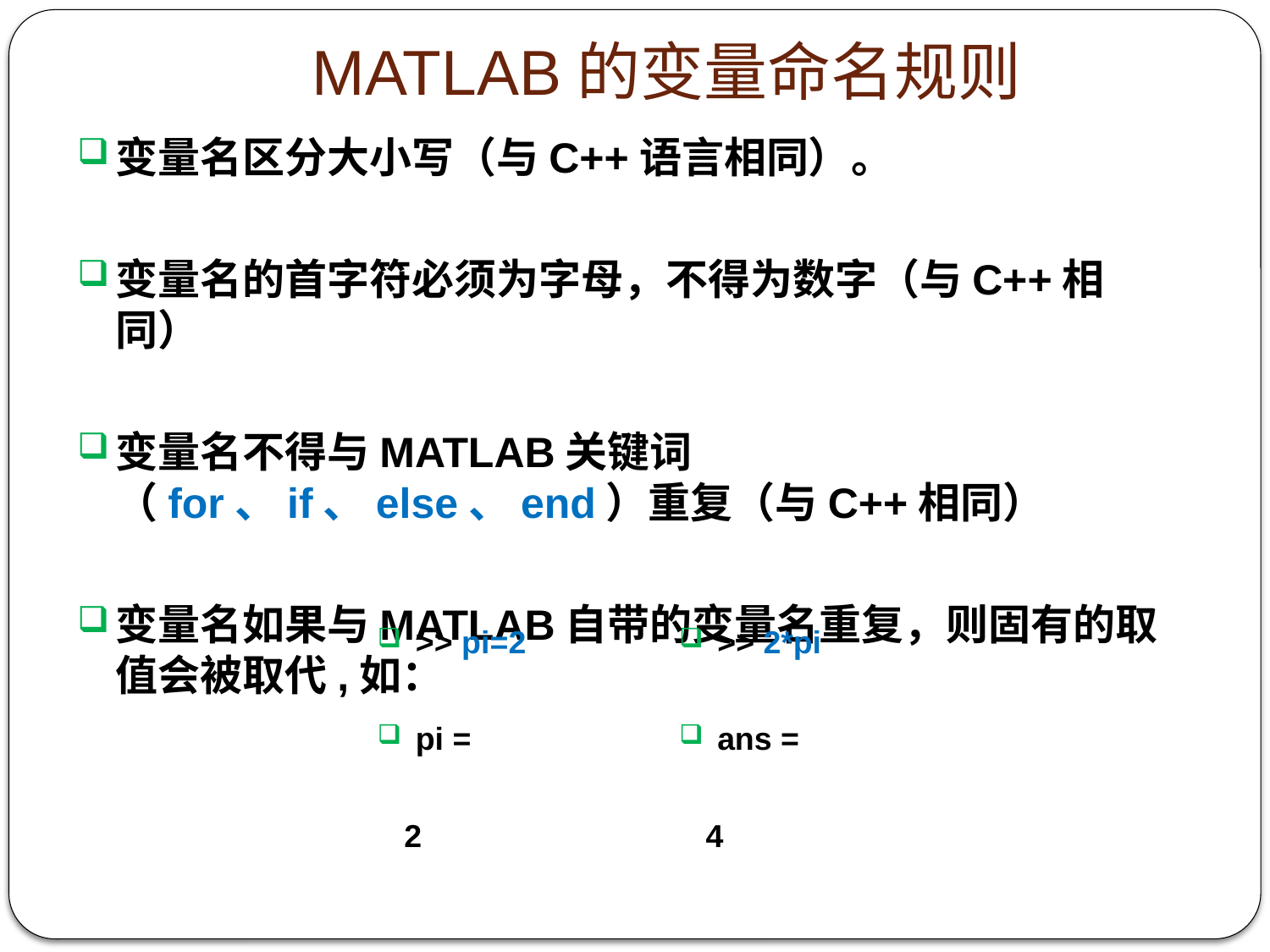

# MATLAB的变量命名规则
变量名区分大小写（与C++语言相同）。

变量名的首字符必须为字母，不得为数字（与C++相同）

变量名不得与MATLAB关键词（for、if、else、end）重复（与C++相同）

变量名如果与MATLAB自带的变量名重复，则固有的取值会被取代,如：

>> pi=2

pi =

   2
>> 2*pi

ans =

   4